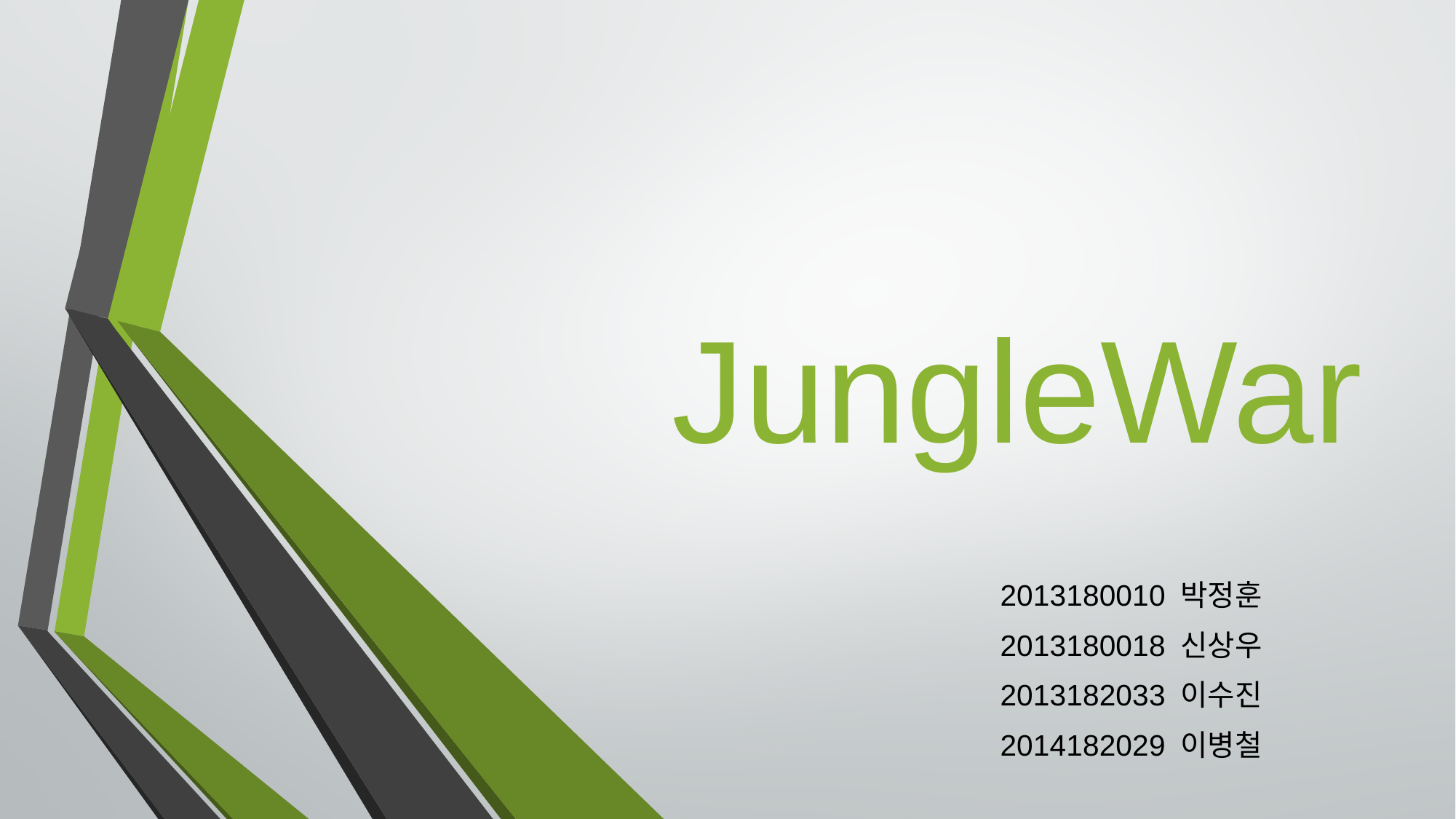

# JungleWar
2013180010 박정훈
2013180018 신상우
2013182033 이수진
2014182029 이병철